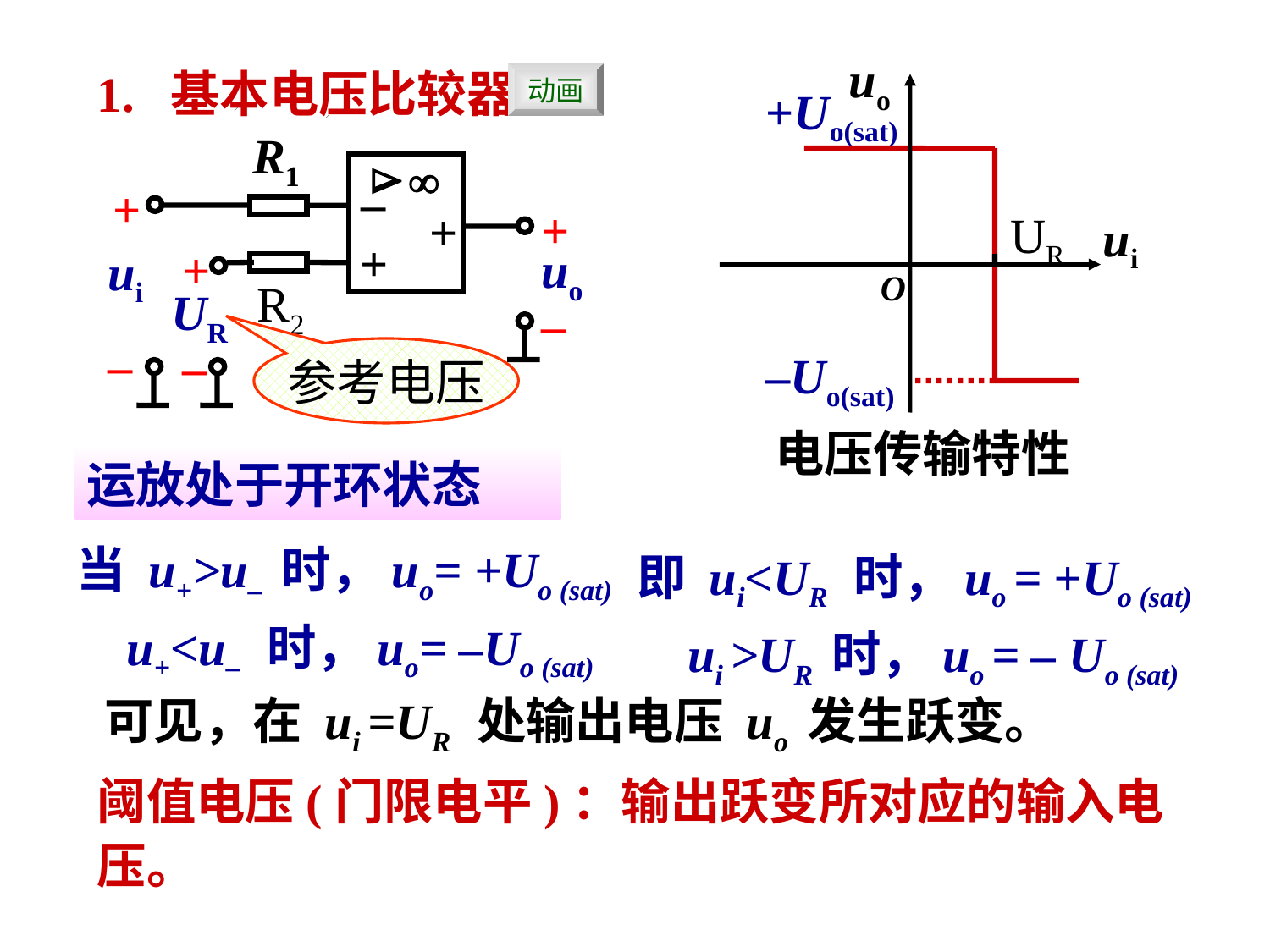

uo

UR
ui

O

1.  基本电压比较器
动画
 +Uo(sat)

R1
∞
Δ

–
+
+
+

+

+
uo
ui

R2
UR
–

–
–

参考电压
 –Uo(sat)
电压传输特性
运放处于开环状态
当 u+>u– 时，uo= +Uo (sat)
       u+<u–  时，uo= –Uo (sat)
即 ui<UR  时，uo = +Uo (sat)
       ui >UR 时，uo = – Uo (sat)
可见，在 ui =UR  处输出电压 uo 发生跃变。
阈值电压(门限电平)：输出跃变所对应的输入电压。